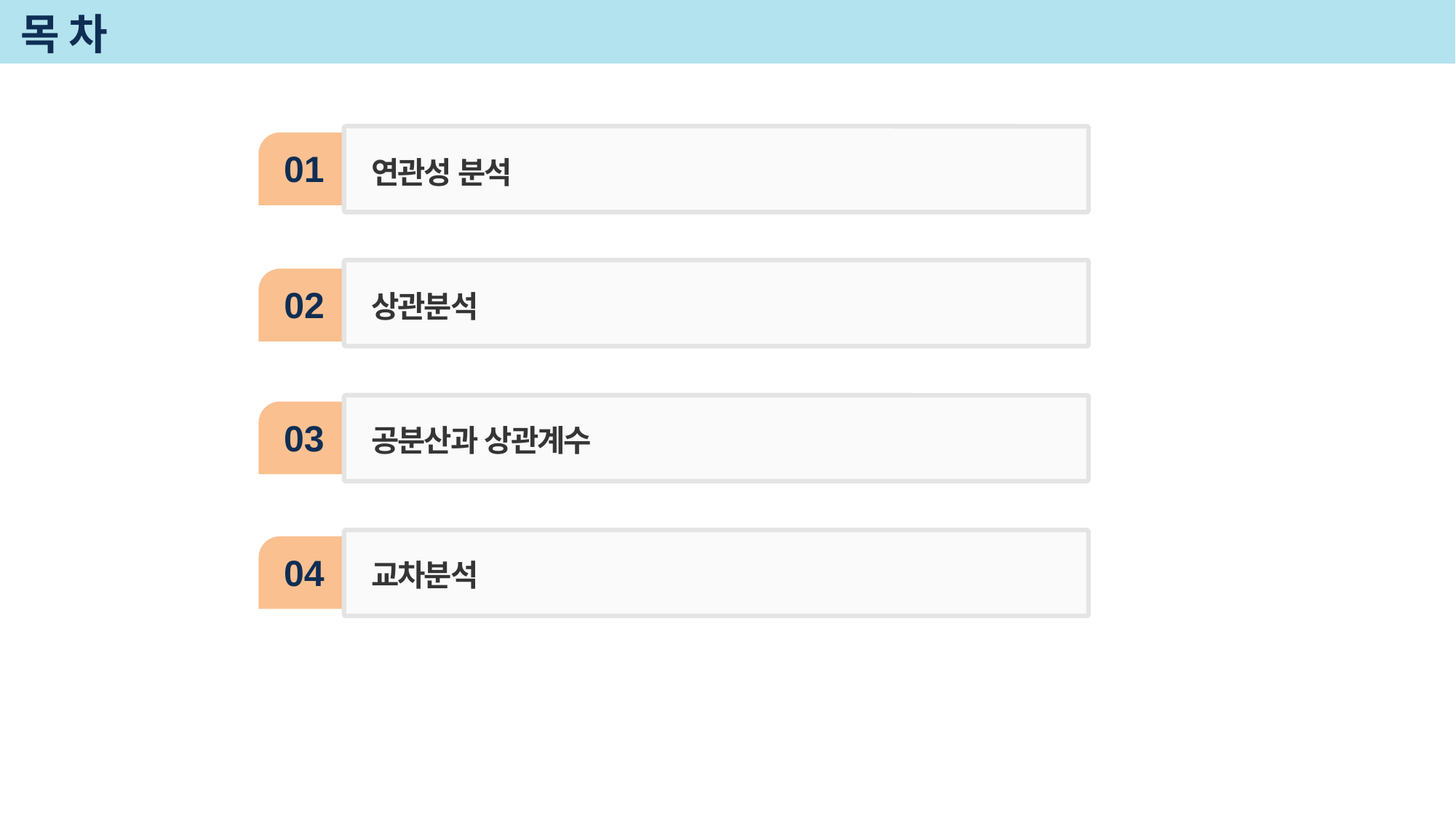

# 목 차

01
연관성 분석

상관분석
02

03
공분산과 상관계수

04
교차분석